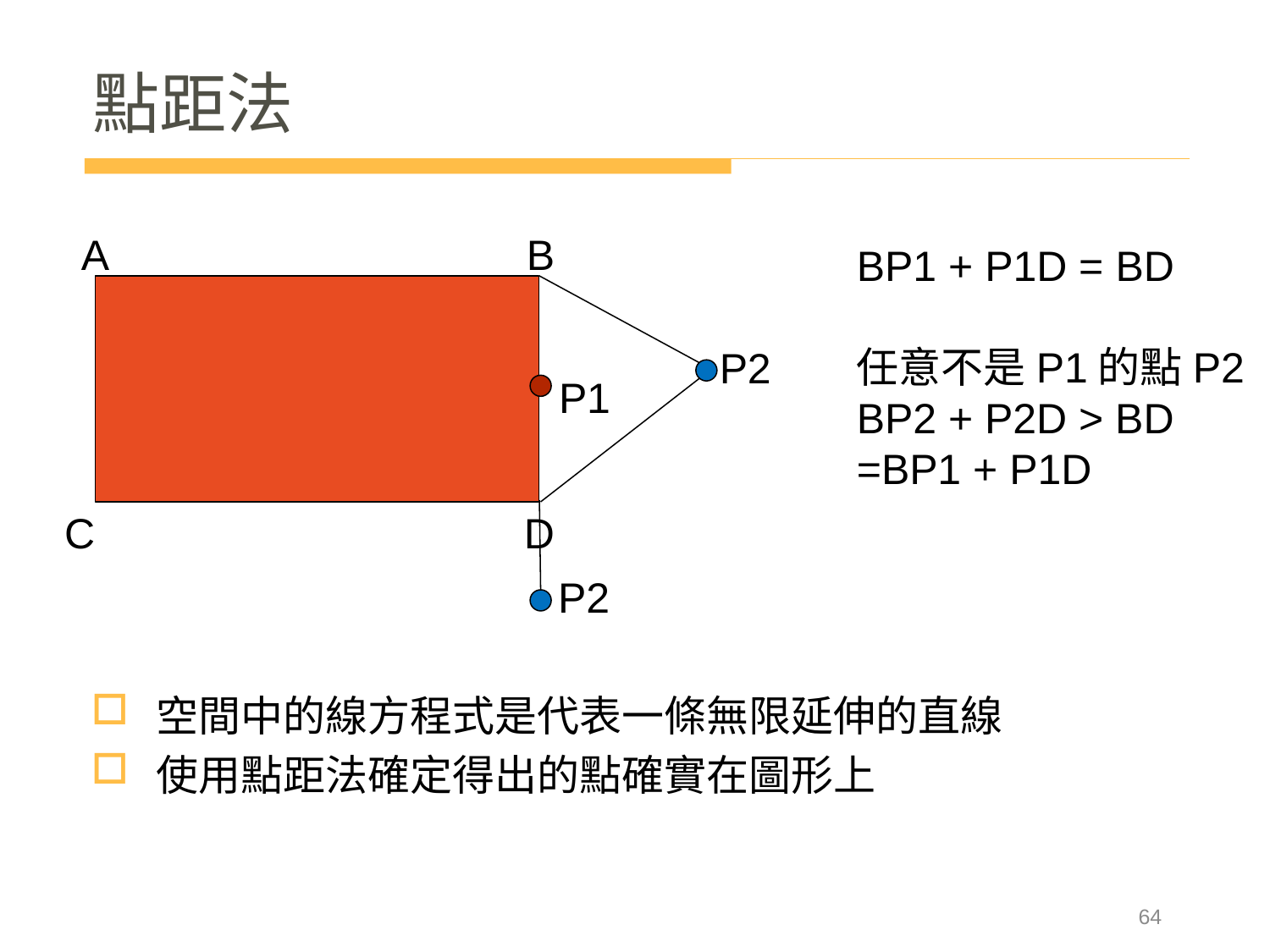

# 點距法
A
B
BP1 + P1D = BD

任意不是P1的點P2
BP2 + P2D > BD
=BP1 + P1D

P2

P1

C
D
P2

空間中的線方程式是代表一條無限延伸的直線
使用點距法確定得出的點確實在圖形上
64